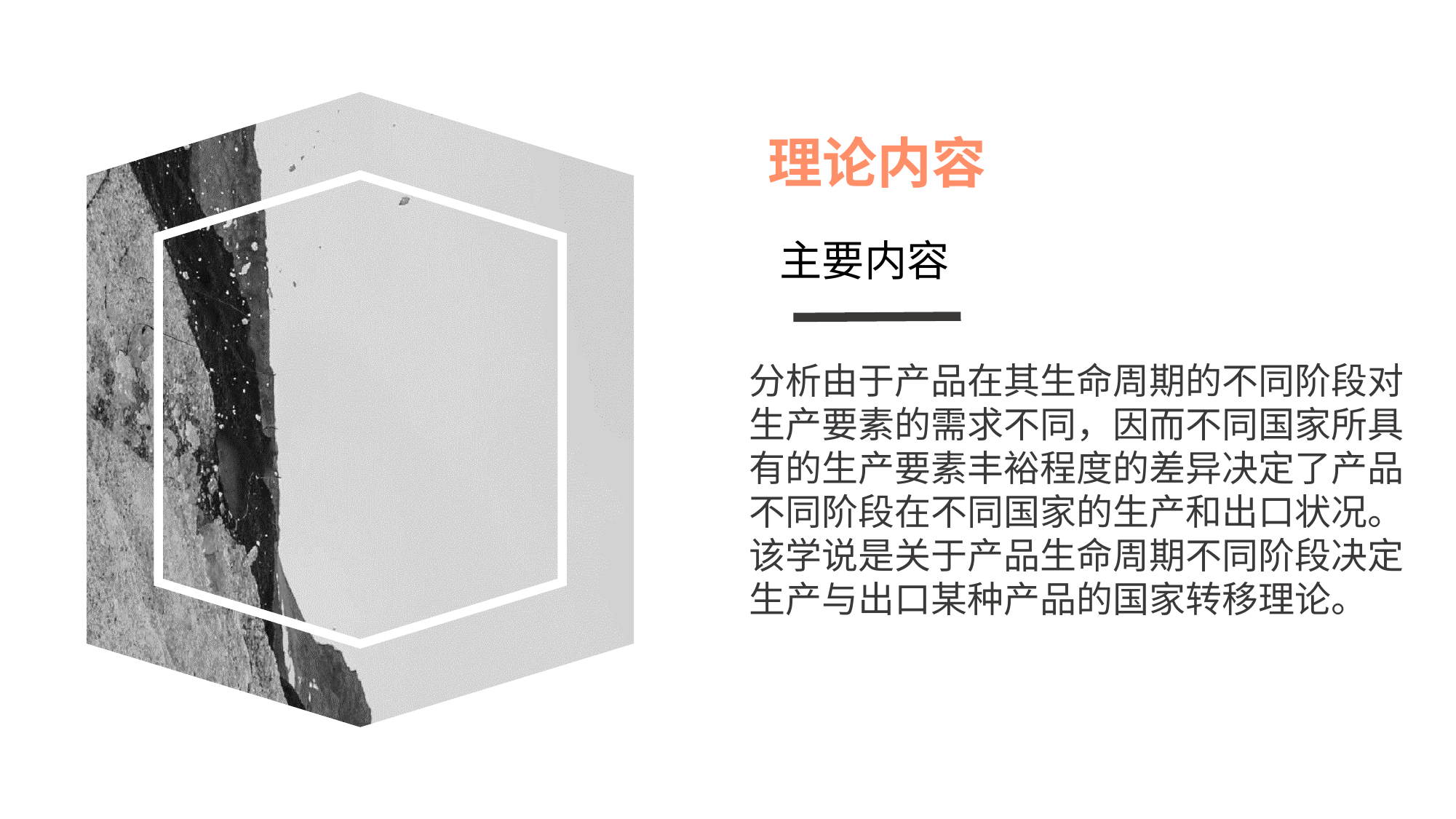

理论内容

e7d195523061f1c074694c8bbf98be7b1e4b015d796375963FD28840057458461C7CA0DAD340D15583DEDFC2E3241C4F392EF3A8B4D067B40CF4F149DD7E51F346B0CAB1BCCF6DB2480C67273C6C9E4C33AF3046B1F7F7F0B2A51923447FF2D765CC750011ADC7600C66A8DE278F4F3BF652A6F92B038DDCE276C32D205890E810956E7BBEF46205
主要内容
分析由于产品在其生命周期的不同阶段对生产要素的需求不同，因而不同国家所具有的生产要素丰裕程度的差异决定了产品不同阶段在不同国家的生产和出口状况。
该学说是关于产品生命周期不同阶段决定生产与出口某种产品的国家转移理论。